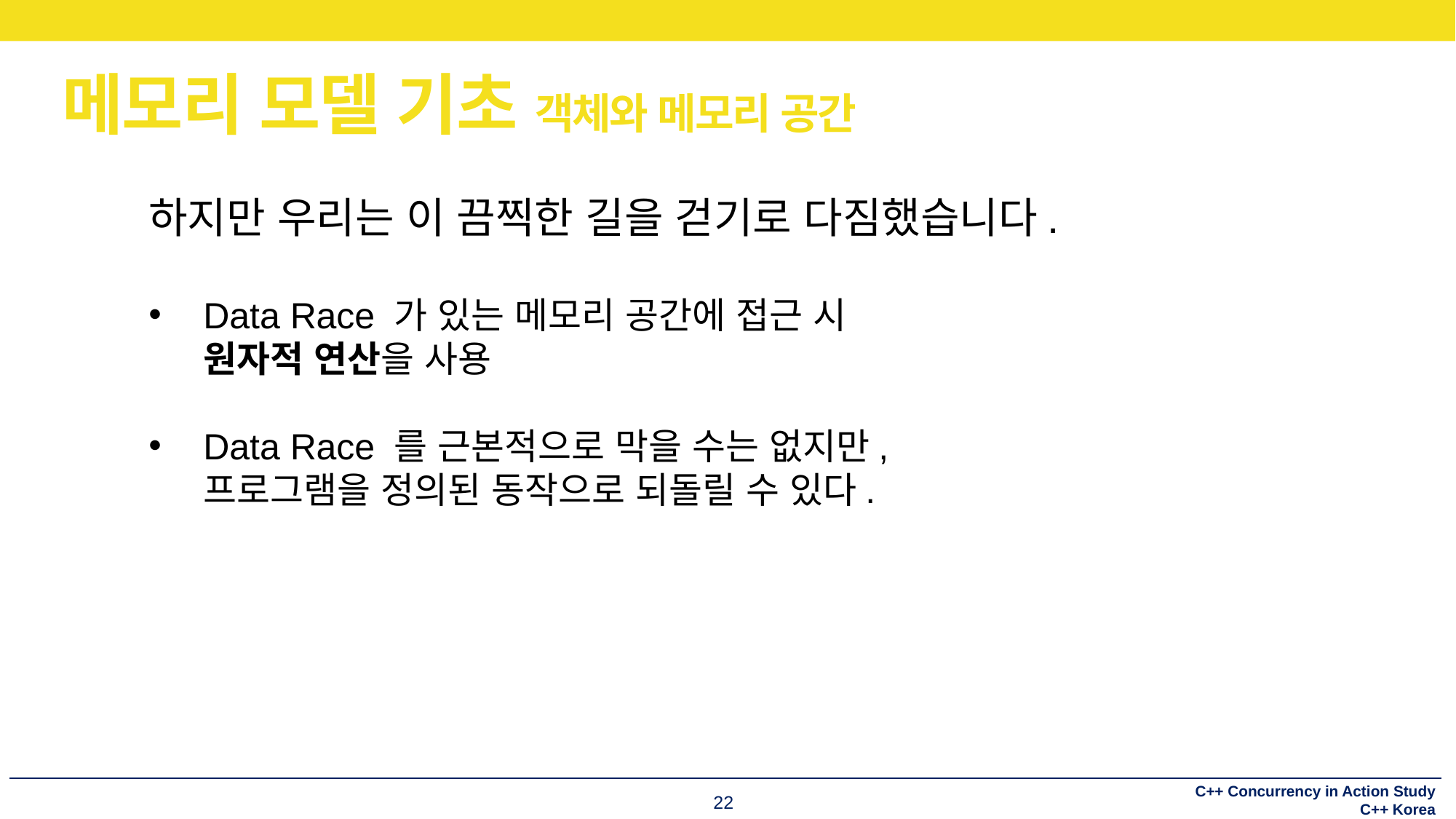

# 메모리 모델 기초 객체와 메모리 공간
하지만 우리는 이 끔찍한 길을 걷기로 다짐했습니다.

Data Race 가 있는 메모리 공간에 접근 시
원자적 연산을 사용

Data Race 를 근본적으로 막을 수는 없지만,
프로그램을 정의된 동작으로 되돌릴 수 있다.
22